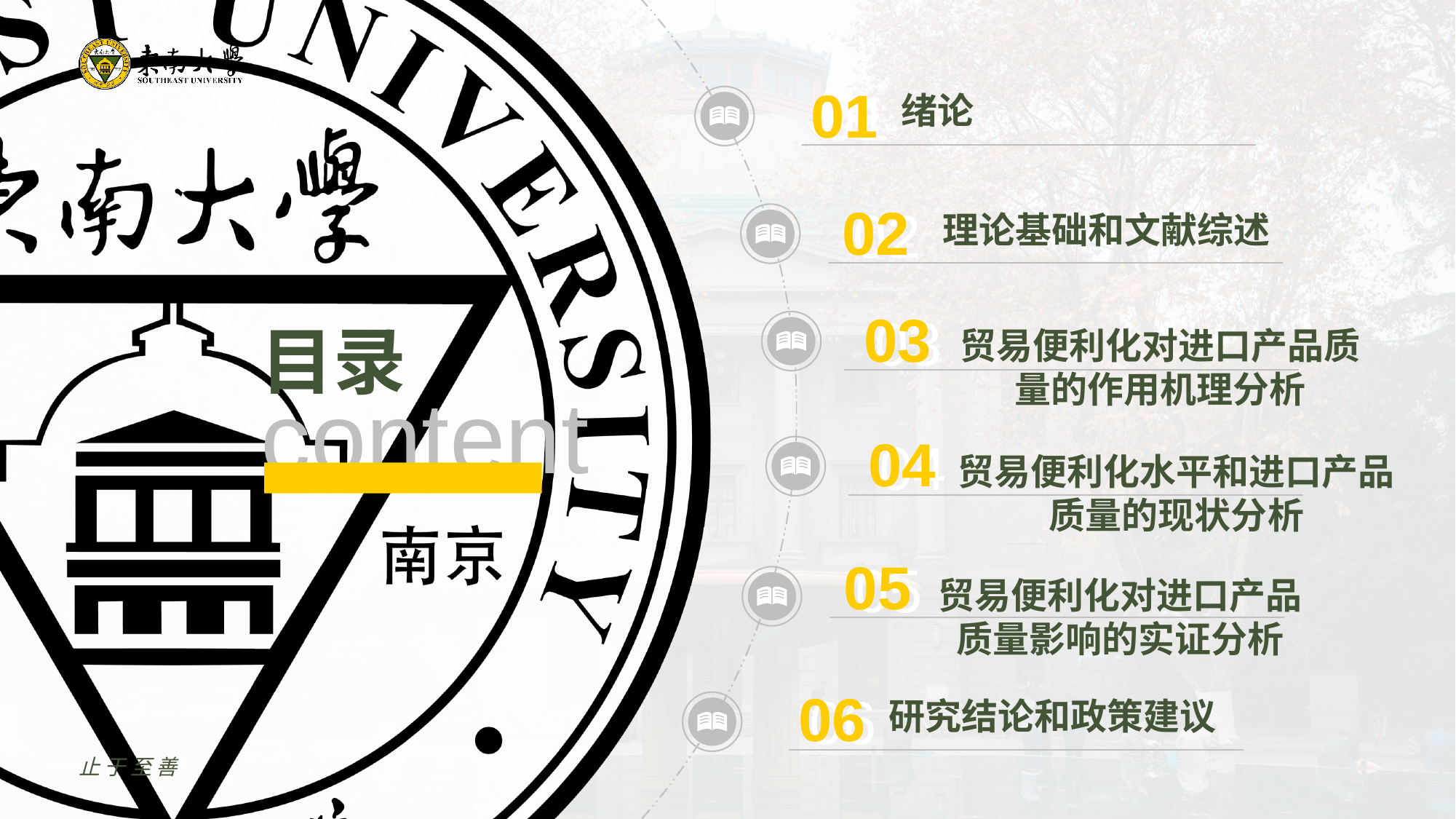

01
01
绪论

02
02
理论基础和文献综述

03
03

贸易便利化对进口产品质量的作用机理分析
04
04

贸易便利化水平和进口产品质量的现状分析

05
05

贸易便利化对进口产品质量影响的实证分析
06
06
研究结论和政策建议

止于至善